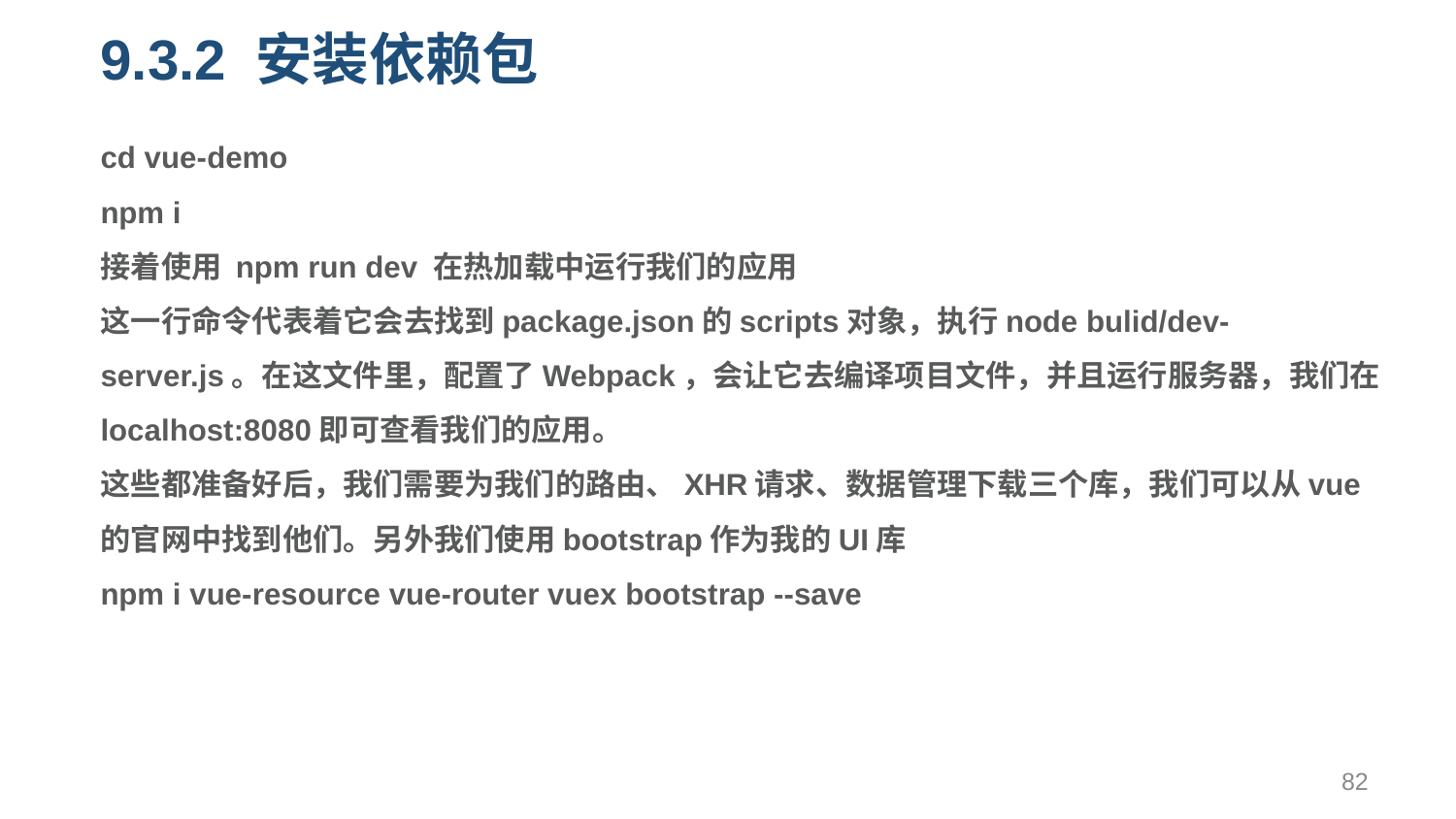

# 9.3.2 安装依赖包
cd vue-demo
npm i
接着使用 npm run dev 在热加载中运行我们的应用
这一行命令代表着它会去找到package.json的scripts对象，执行node bulid/dev-server.js。在这文件里，配置了Webpack，会让它去编译项目文件，并且运行服务器，我们在localhost:8080即可查看我们的应用。
这些都准备好后，我们需要为我们的路由、XHR请求、数据管理下载三个库，我们可以从vue的官网中找到他们。另外我们使用bootstrap作为我的UI库
npm i vue-resource vue-router vuex bootstrap --save
82